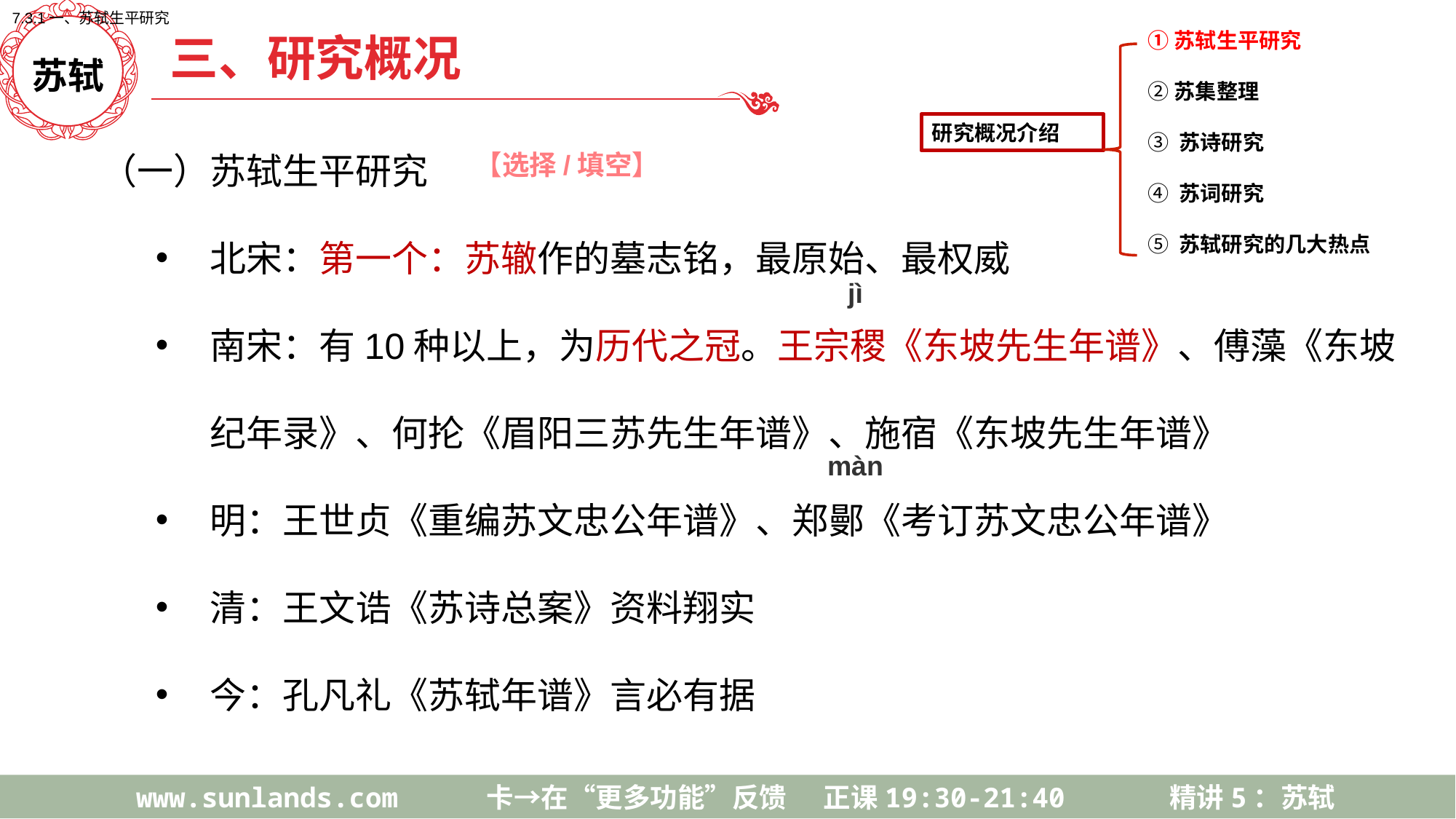

7.3.1一、苏轼生平研究

①苏轼生平研究

②苏集整理

③ 苏诗研究

④ 苏词研究

⑤ 苏轼研究的几大热点

三、研究概况

研究概况介绍
苏轼

（一）苏轼生平研究
北宋：第一个：苏辙作的墓志铭，最原始、最权威
南宋：有10种以上，为历代之冠。王宗稷《东坡先生年谱》、傅藻《东坡纪年录》、何抡《眉阳三苏先生年谱》、施宿《东坡先生年谱》
明：王世贞《重编苏文忠公年谱》、郑鄤《考订苏文忠公年谱》
清：王文诰《苏诗总案》资料翔实
今：孔凡礼《苏轼年谱》言必有据
【选择/填空】
jì
màn